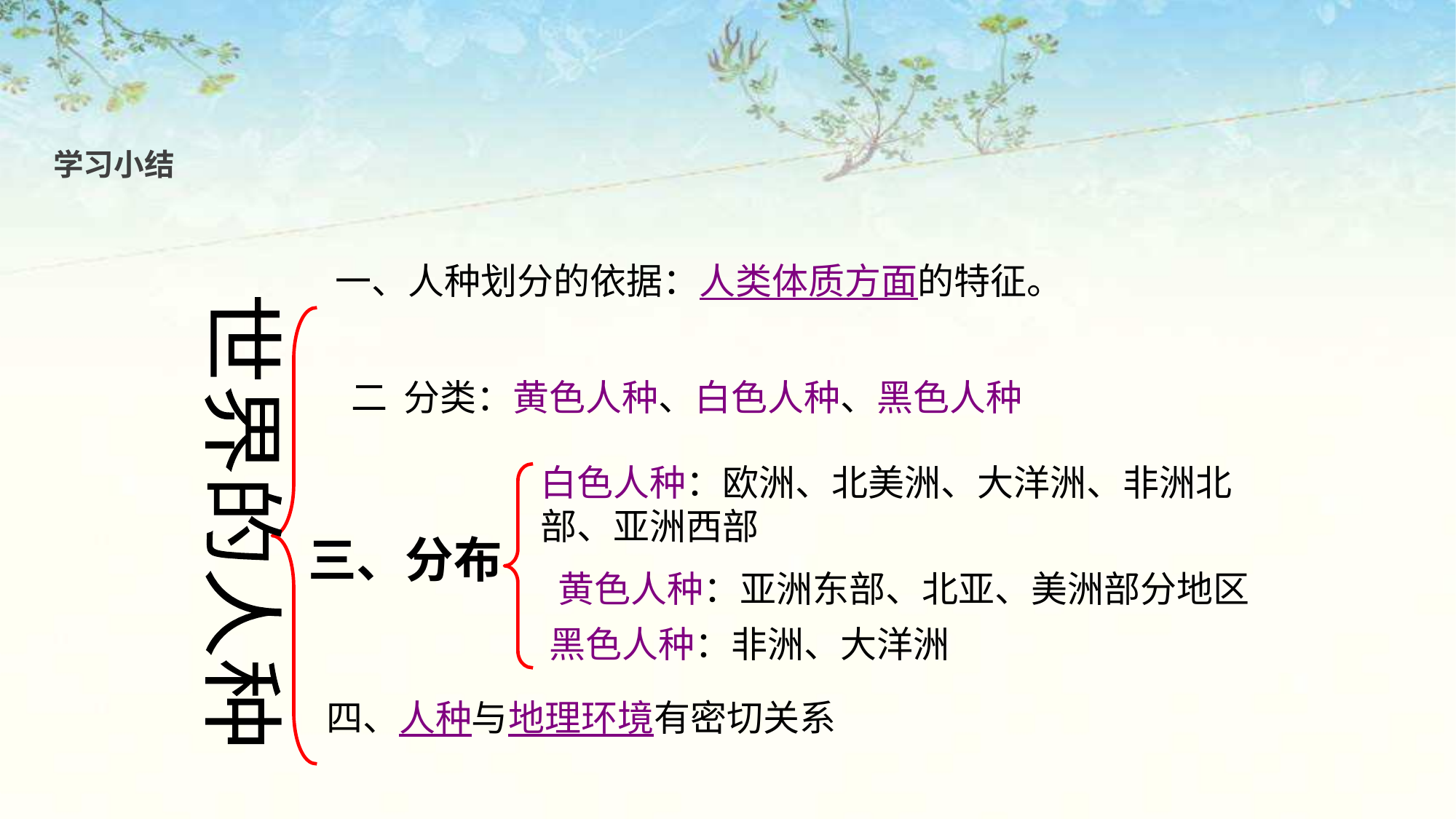

学习小结
一、人种划分的依据：人类体质方面的特征。

  二  分类：黄色人种、白色人种、黑色人种
白色人种：欧洲、北美洲、大洋洲、非洲北部、亚洲西部

世界的人种
三、分布

黄色人种：亚洲东部、北亚、美洲部分地区
黑色人种：非洲、大洋洲
四、人种与地理环境有密切关系